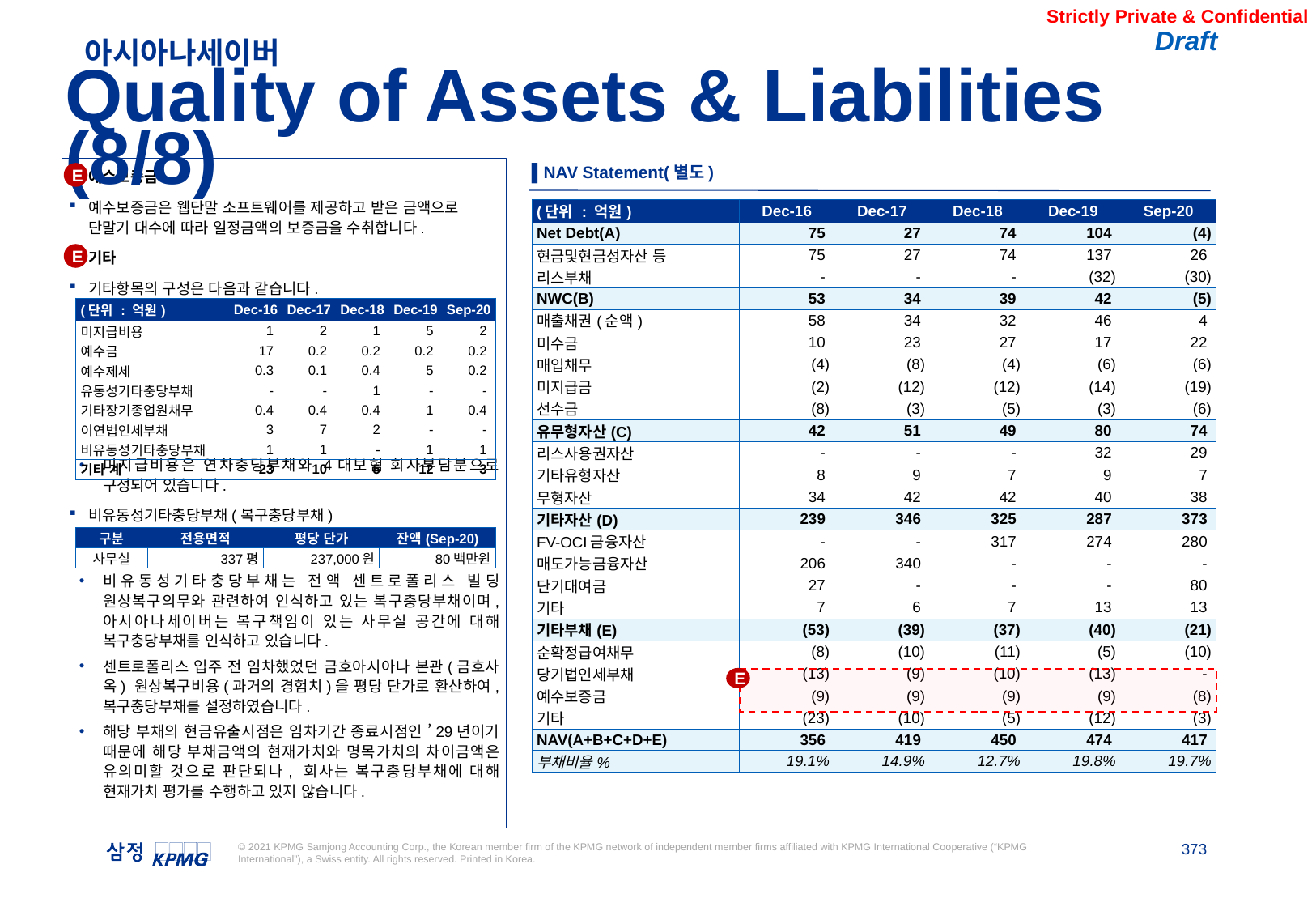

아시아나세이버
Quality of Assets & Liabilities (8/8)
▌NAV Statement(별도)

예수보증금
예수보증금은 웹단말 소프트웨어를 제공하고 받은 금액으로 단말기 대수에 따라 일정금액의 보증금을 수취합니다.
기타
기타항목의 구성은 다음과 같습니다.

미지급비용은 연차충당부채와 4대보험 회사부담분으로 구성되어 있습니다.
비유동성기타충당부채(복구충당부채)

비유동성기타충당부채는 전액 센트로폴리스 빌딩 원상복구의무와 관련하여 인식하고 있는 복구충당부채이며, 아시아나세이버는 복구책임이 있는 사무실 공간에 대해 복구충당부채를 인식하고 있습니다.
센트로폴리스 입주 전 임차했었던 금호아시아나 본관(금호사옥) 원상복구비용(과거의 경험치)을 평당 단가로 환산하여, 복구충당부채를 설정하였습니다.
해당 부채의 현금유출시점은 임차기간 종료시점인 ’29년이기 때문에 해당 부채금액의 현재가치와 명목가치의 차이금액은 유의미할 것으로 판단되나, 회사는 복구충당부채에 대해 현재가치 평가를 수행하고 있지 않습니다.

E
| (단위 : 억원) | Dec-16 | Dec-17 | Dec-18 | Dec-19 | Sep-20 |
| --- | --- | --- | --- | --- | --- |
| Net Debt(A) | 75 | 27 | 74 | 104 | (4) |
| 현금및현금성자산 등 | 75 | 27 | 74 | 137 | 26 |
| 리스부채 | - | - | - | (32) | (30) |
| NWC(B) | 53 | 34 | 39 | 42 | (5) |
| 매출채권(순액) | 58 | 34 | 32 | 46 | 4 |
| 미수금 | 10 | 23 | 27 | 17 | 22 |
| 매입채무 | (4) | (8) | (4) | (6) | (6) |
| 미지급금 | (2) | (12) | (12) | (14) | (19) |
| 선수금 | (8) | (3) | (5) | (3) | (6) |
| 유무형자산(C) | 42 | 51 | 49 | 80 | 74 |
| 리스사용권자산 | - | - | - | 32 | 29 |
| 기타유형자산 | 8 | 9 | 7 | 9 | 7 |
| 무형자산 | 34 | 42 | 42 | 40 | 38 |
| 기타자산(D) | 239 | 346 | 325 | 287 | 373 |
| FV-OCI금융자산 | - | - | 317 | 274 | 280 |
| 매도가능금융자산 | 206 | 340 | - | - | - |
| 단기대여금 | 27 | - | - | - | 80 |
| 기타 | 7 | 6 | 7 | 13 | 13 |
| 기타부채(E) | (53) | (39) | (37) | (40) | (21) |
| 순확정급여채무 | (8) | (10) | (11) | (5) | (10) |
| 당기법인세부채 | (13) | (9) | (10) | (13) | - |
| 예수보증금 | (9) | (9) | (9) | (9) | (8) |
| 기타 | (23) | (10) | (5) | (12) | (3) |
| NAV(A+B+C+D+E) | 356 | 419 | 450 | 474 | 417 |
| 부채비율% | 19.1% | 14.9% | 12.7% | 19.8% | 19.7% |
E
| (단위 : 억원) | Dec-16 | Dec-17 | Dec-18 | Dec-19 | Sep-20 |
| --- | --- | --- | --- | --- | --- |
| 미지급비용 | 1 | 2 | 1 | 5 | 2 |
| 예수금 | 17 | 0.2 | 0.2 | 0.2 | 0.2 |
| 예수제세 | 0.3 | 0.1 | 0.4 | 5 | 0.2 |
| 유동성기타충당부채 | - | - | 1 | - | - |
| 기타장기종업원채무 | 0.4 | 0.4 | 0.4 | 1 | 0.4 |
| 이연법인세부채 | 3 | 7 | 2 | - | - |
| 비유동성기타충당부채 | 1 | 1 | - | 1 | 1 |
| 기타 계 | 23 | 10 | 5 | 12 | 3 |
| 구분 | 전용면적 | 평당 단가 | 잔액(Sep-20) |
| --- | --- | --- | --- |
| 사무실 | 337평 | 237,000원 | 80백만원 |
E